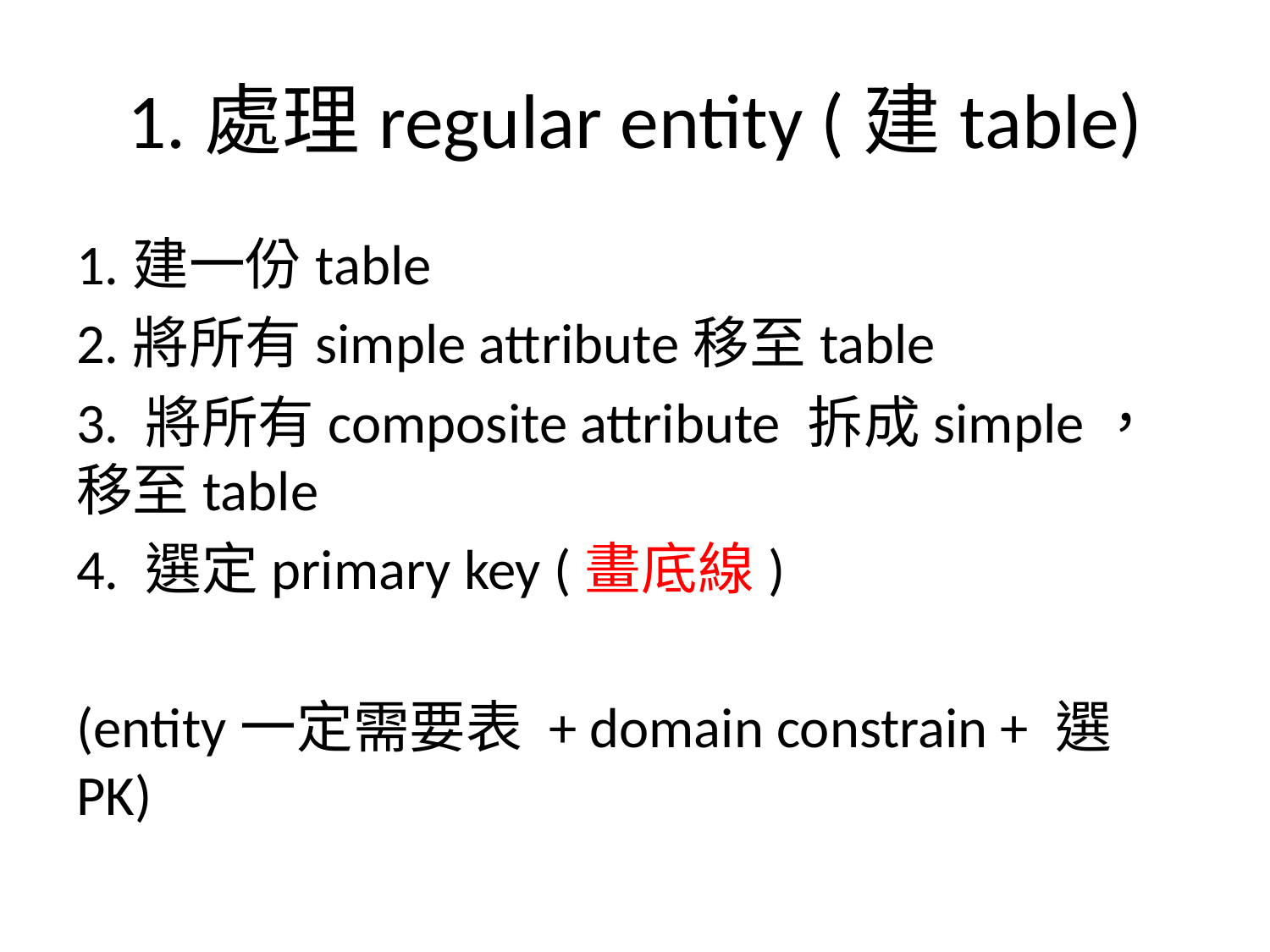

# 1.處理regular entity (建table)
1.建一份table
2.將所有simple attribute移至table
3. 將所有composite attribute 拆成simple，移至table
4. 選定primary key (畫底線)

(entity一定需要表 + domain constrain + 選PK)